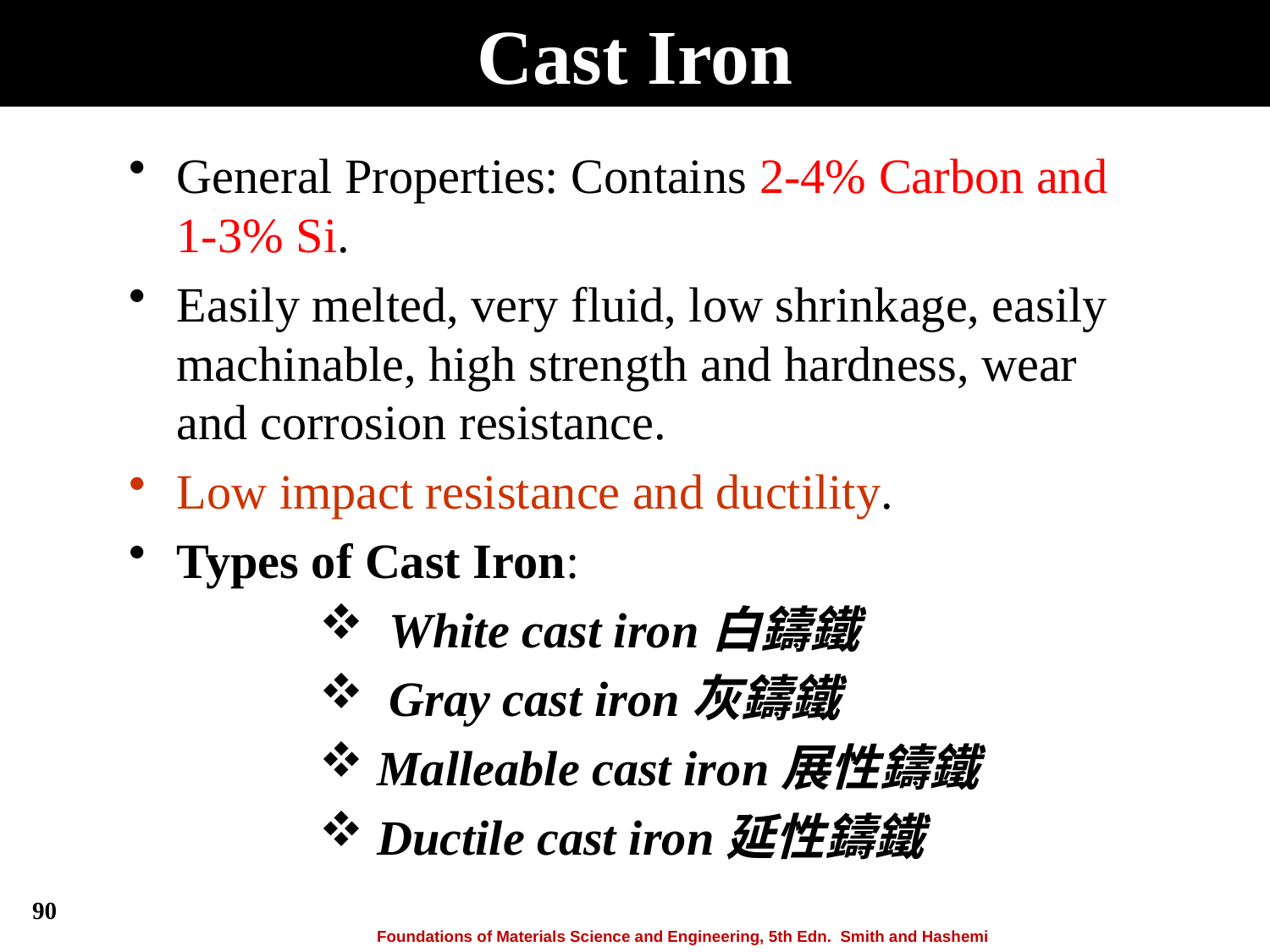

# Cast Iron
General Properties: Contains 2-4% Carbon and 1-3% Si.
Easily melted, very fluid, low shrinkage, easily machinable, high strength and hardness, wear and corrosion resistance.
Low impact resistance and ductility.
Types of Cast Iron:
  White cast iron白鑄鐵
  Gray cast iron灰鑄鐵
 Malleable cast iron展性鑄鐵
 Ductile cast iron延性鑄鐵
90